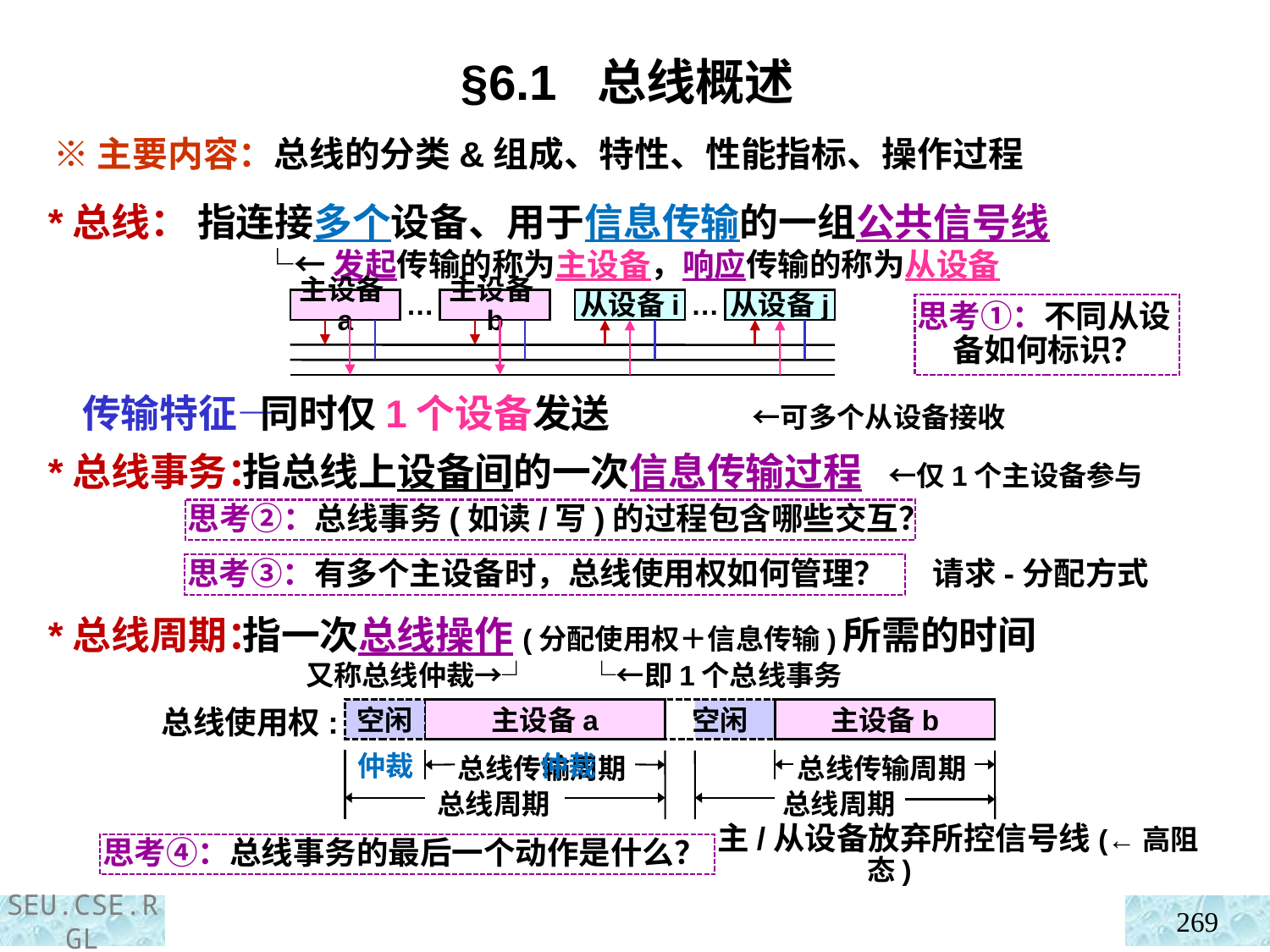

§6.1  总线概述
  ※主要内容：总线的分类&组成、特性、性能指标、操作过程
 *总线：

    传输特征—
 *总线事务：

 *总线周期：
指连接多个设备、用于信息传输的一组公共信号线
         └←发起传输的称为主设备，响应传输的称为从设备

      同时仅1个设备发送                ←可多个从设备接收
    指总线上设备间的一次信息传输过程   ←仅1个主设备参与

    指一次总线操作(分配使用权＋信息传输)所需的时间
                又称总线仲裁→┘         └←即1个总线事务
主设备a
…
主设备b
从设备i
…
从设备j
思考①：不同从设备如何标识？
思考②：总线事务(如读/写)的过程包含哪些交互？
思考③：有多个主设备时，总线使用权如何管理？
请求-分配方式
空闲
空闲

总线使用权:
主设备a
主设备b
仲裁                    仲裁
总线传输周期
总线传输周期
总线周期
总线周期
思考④：总线事务的最后一个动作是什么？
主/从设备放弃所控信号线(←高阻态)
269